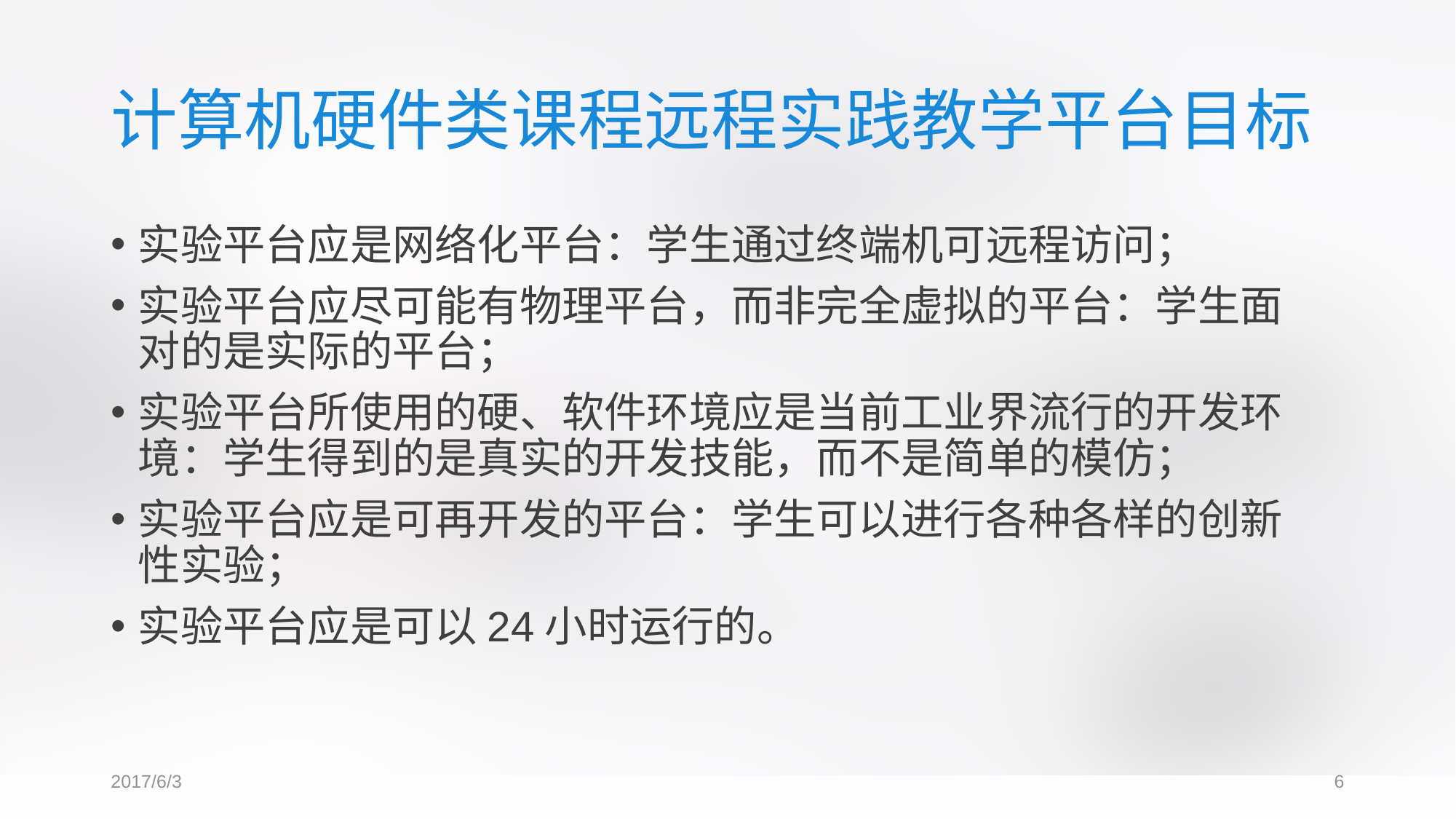

# 计算机硬件类课程远程实践教学平台目标
实验平台应是网络化平台：学生通过终端机可远程访问；
实验平台应尽可能有物理平台，而非完全虚拟的平台：学生面对的是实际的平台；
实验平台所使用的硬、软件环境应是当前工业界流行的开发环境：学生得到的是真实的开发技能，而不是简单的模仿；
实验平台应是可再开发的平台：学生可以进行各种各样的创新性实验；
实验平台应是可以24小时运行的。
2017/6/3
6